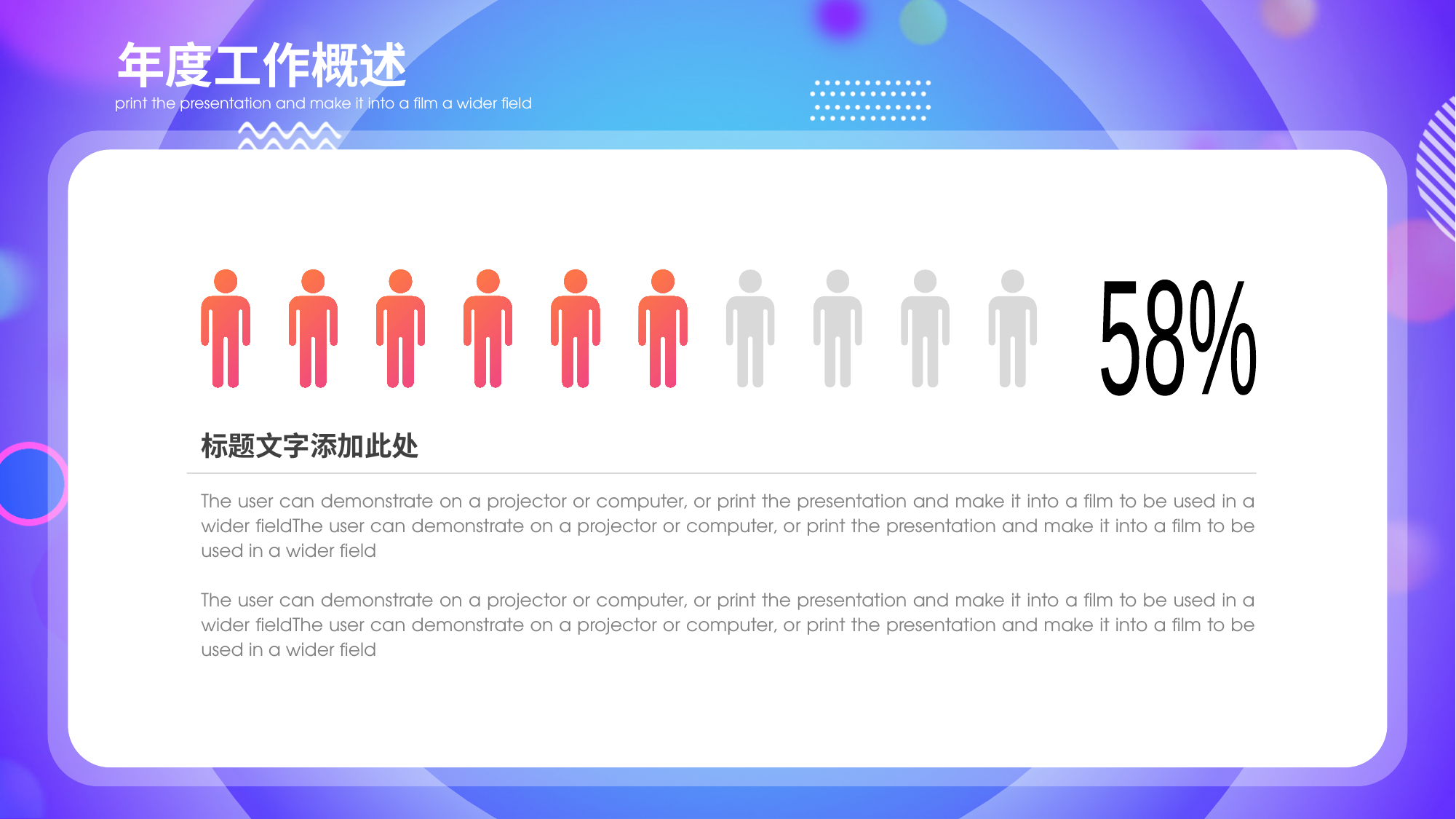

年度工作概述
print the presentation and make it into a film a wider field

58%
标题文字添加此处
The user can demonstrate on a projector or computer, or print the presentation and make it into a film to be used in a wider fieldThe user can demonstrate on a projector or computer, or print the presentation and make it into a film to be used in a wider field
The user can demonstrate on a projector or computer, or print the presentation and make it into a film to be used in a wider fieldThe user can demonstrate on a projector or computer, or print the presentation and make it into a film to be used in a wider field